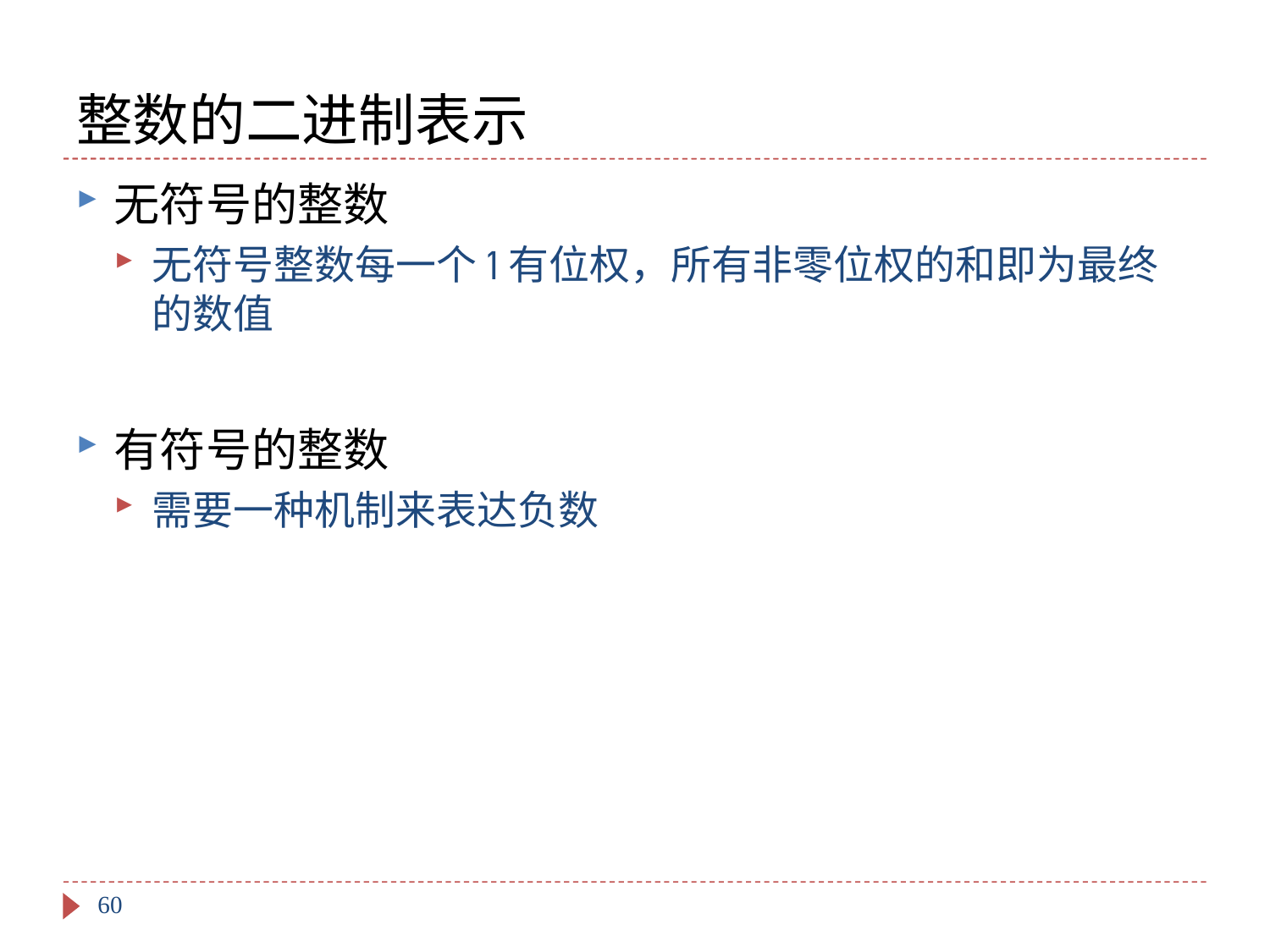

# 整数的二进制表示
无符号的整数
无符号整数每一个1有位权，所有非零位权的和即为最终的数值

有符号的整数
需要一种机制来表达负数
60